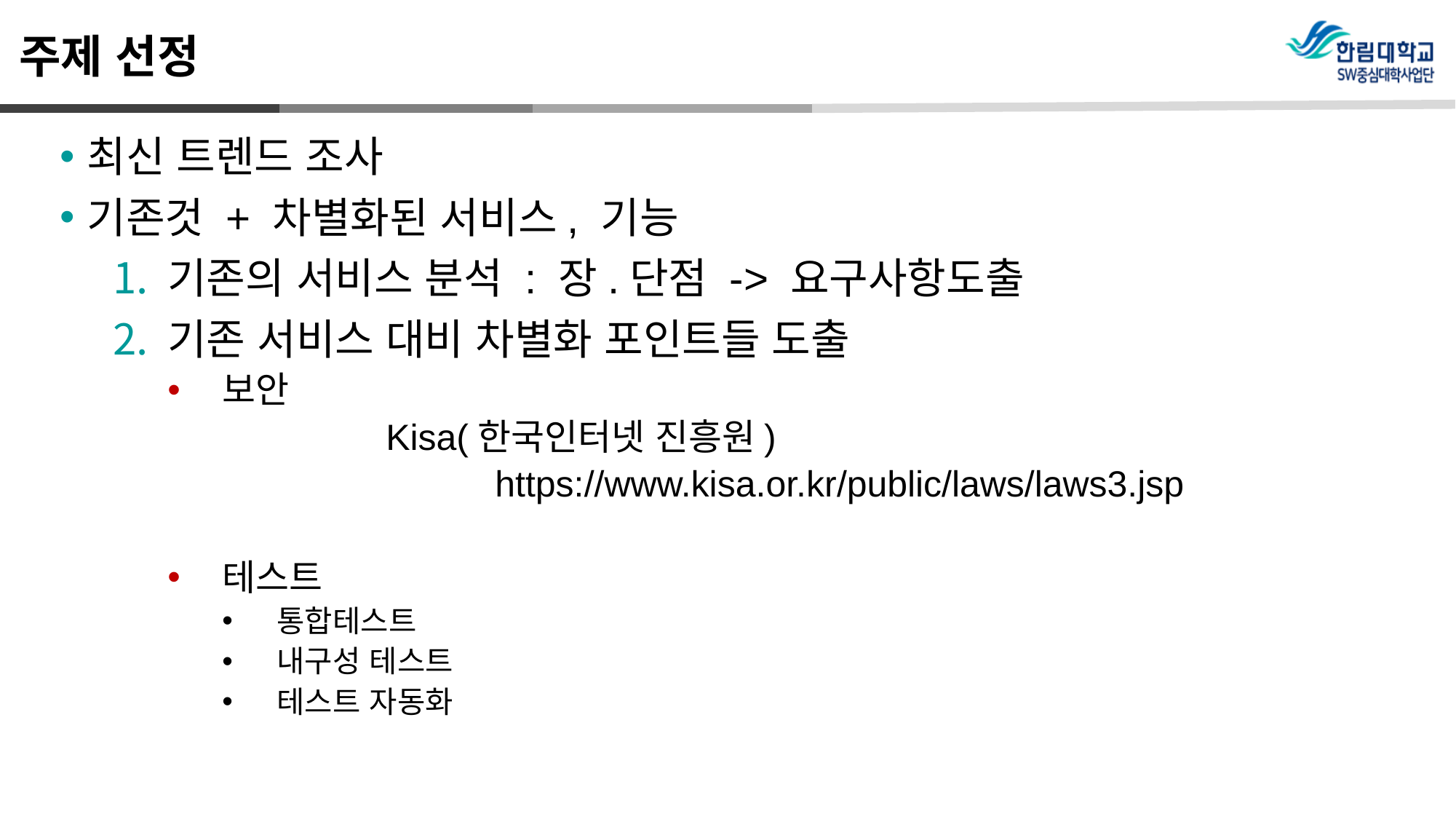

# 주제 선정
최신 트렌드 조사
기존것 + 차별화된 서비스, 기능
기존의 서비스 분석 : 장.단점 -> 요구사항도출
기존 서비스 대비 차별화 포인트들 도출
보안
		Kisa(한국인터넷 진흥원)
			https://www.kisa.or.kr/public/laws/laws3.jsp

테스트
통합테스트
내구성 테스트
테스트 자동화